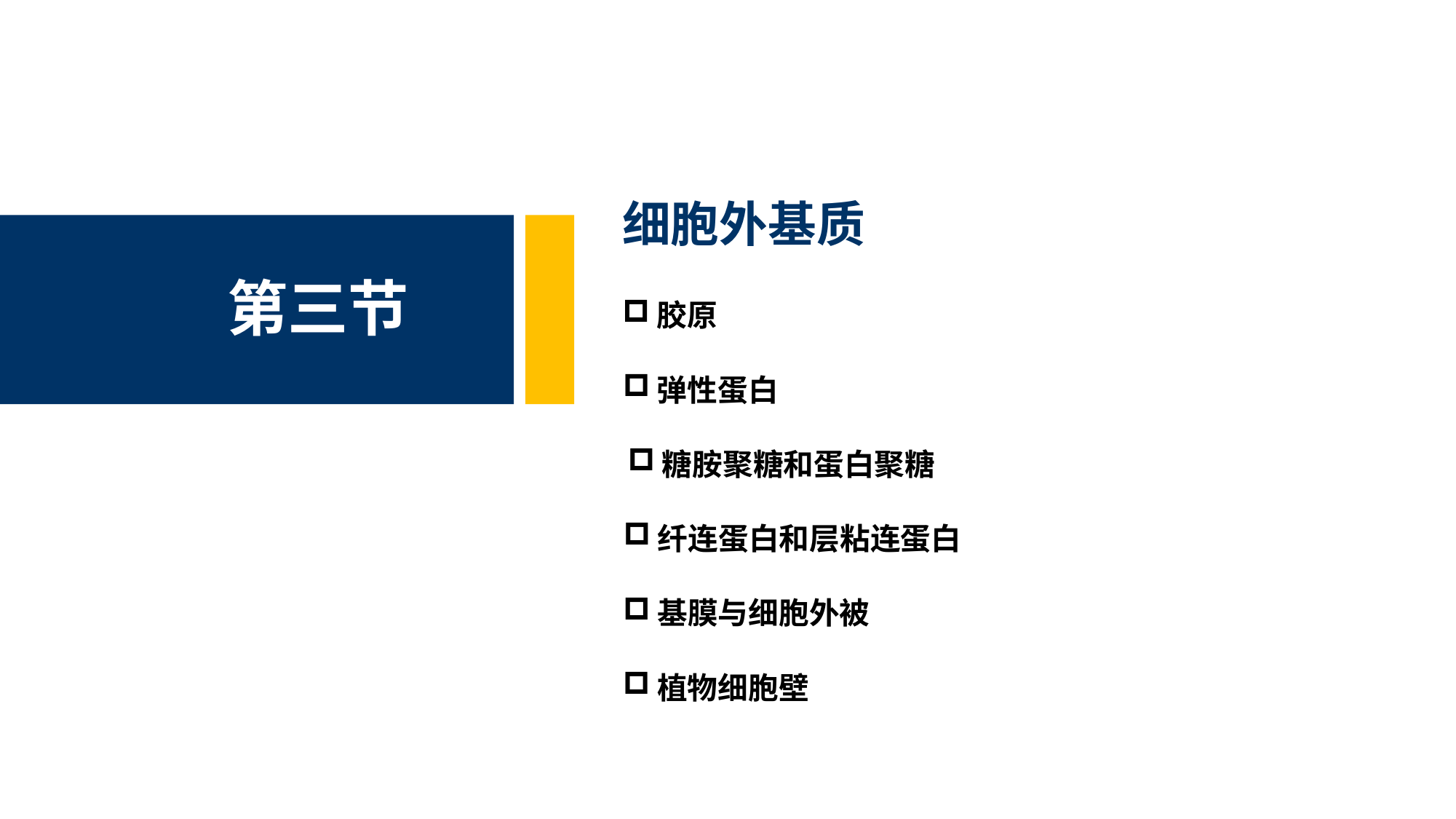

细胞外基质

第三节
胶原
弹性蛋白
糖胺聚糖和蛋白聚糖
纤连蛋白和层粘连蛋白
基膜与细胞外被
植物细胞壁